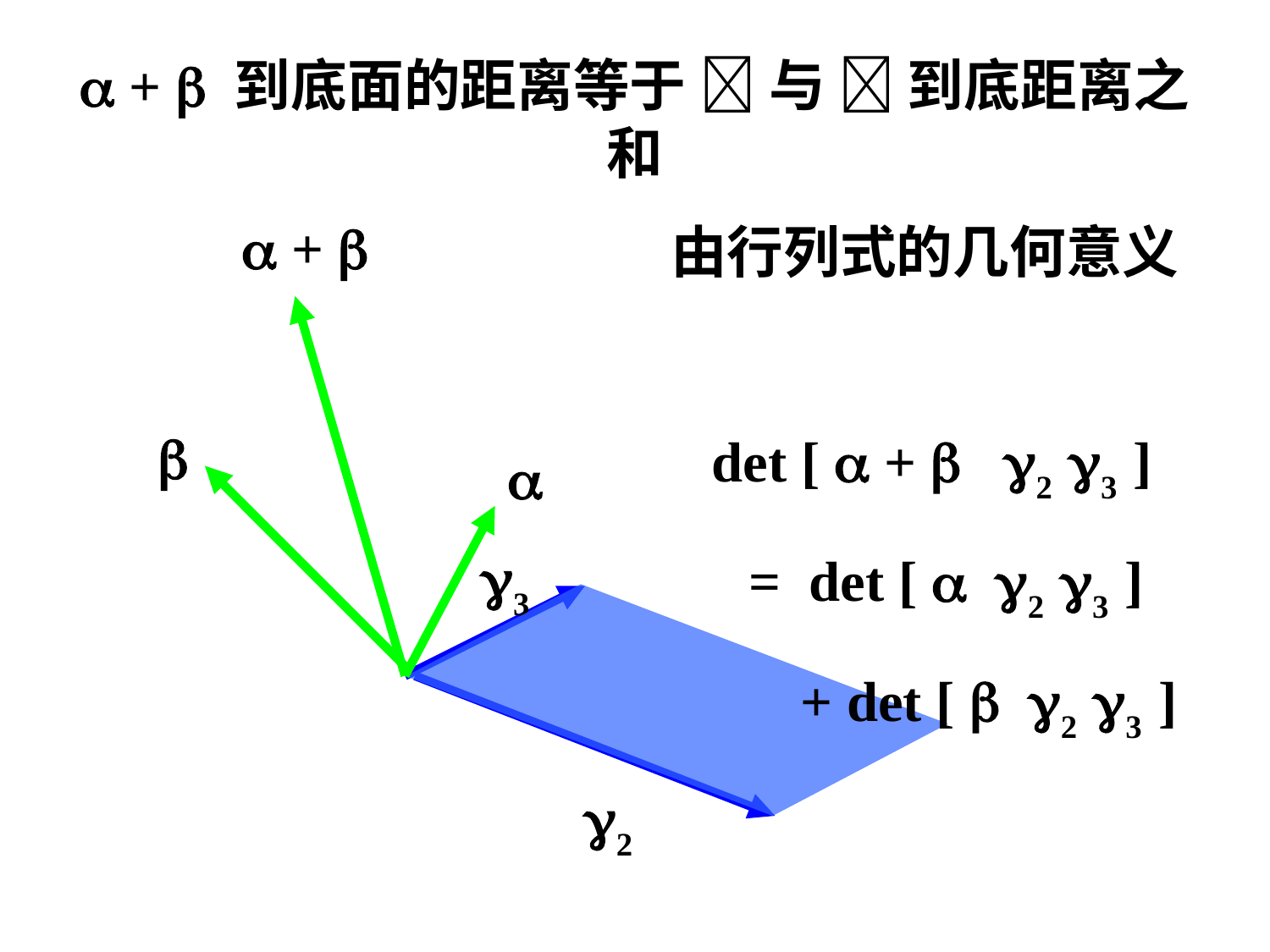

# α + β 到底面的距离等于 α 与 β 到底距离之和
由行列式的几何意义
 det [ α + β   γ2  γ3  ]
    =  det [ α  γ2  γ3  ]
         + det [ β  γ2  γ3  ]
α + β

β
α

γ3

γ2